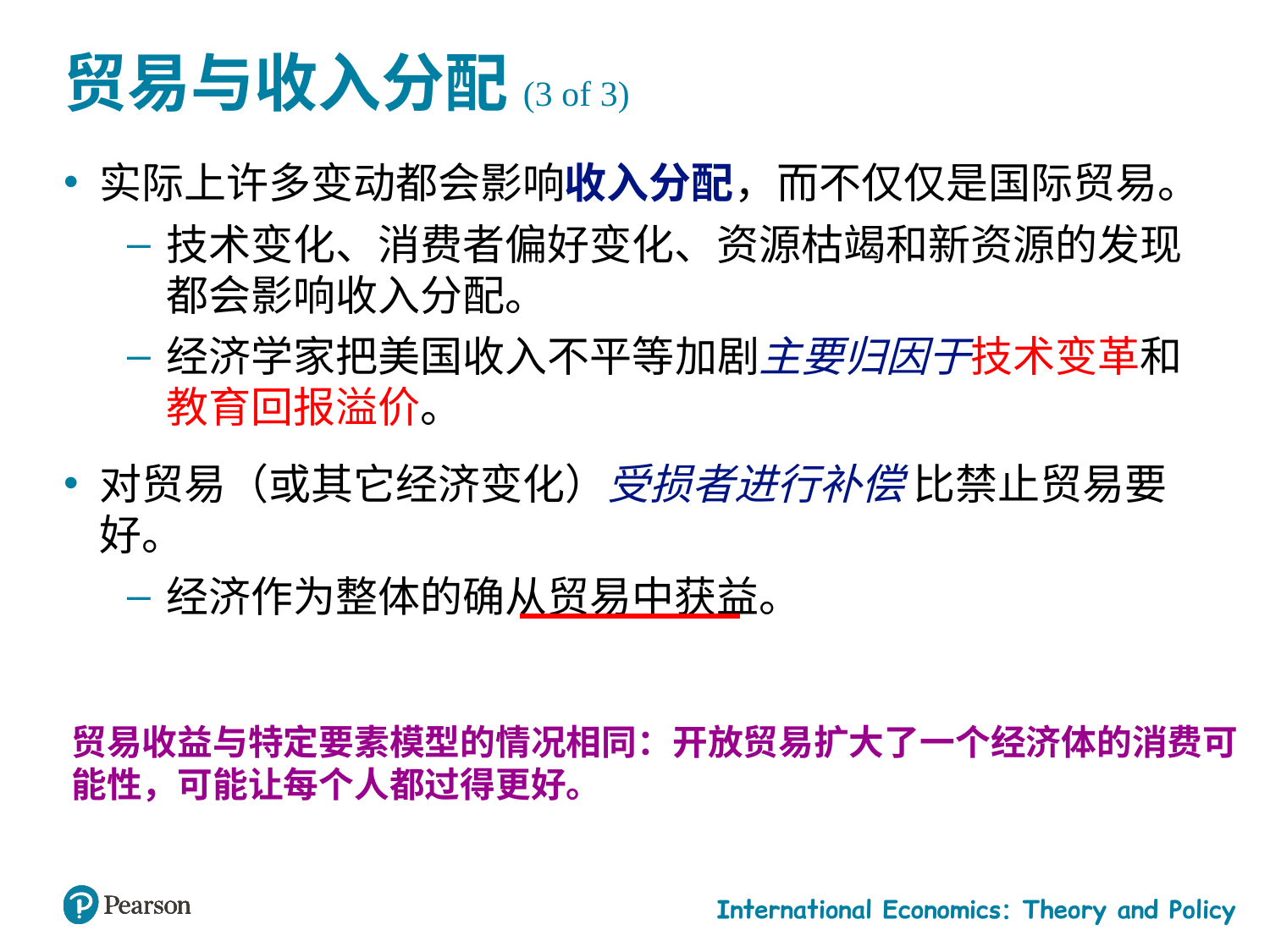

# 贸易与收入分配(3 of 3)
实际上许多变动都会影响收入分配，而不仅仅是国际贸易。
技术变化、消费者偏好变化、资源枯竭和新资源的发现都会影响收入分配。
经济学家把美国收入不平等加剧主要归因于技术变革和教育回报溢价。
对贸易（或其它经济变化）受损者进行补偿 比禁止贸易要好。
经济作为整体的确从贸易中获益。
贸易收益与特定要素模型的情况相同：开放贸易扩大了一个经济体的消费可能性，可能让每个人都过得更好。